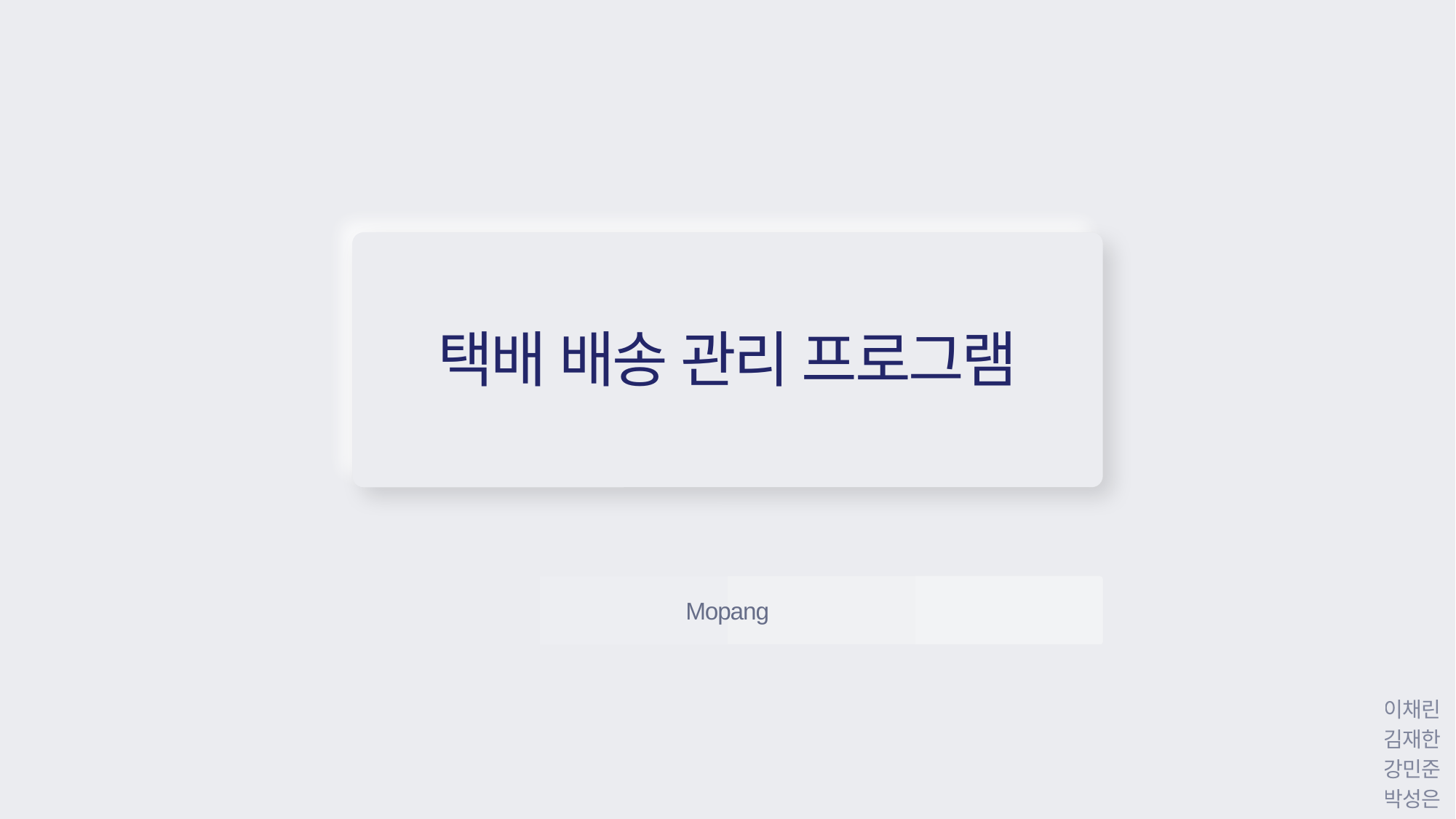

NEUMORPHISM

택배 배송 관리 프로그램

Mopang
이채린
김재한
강민준
박성은